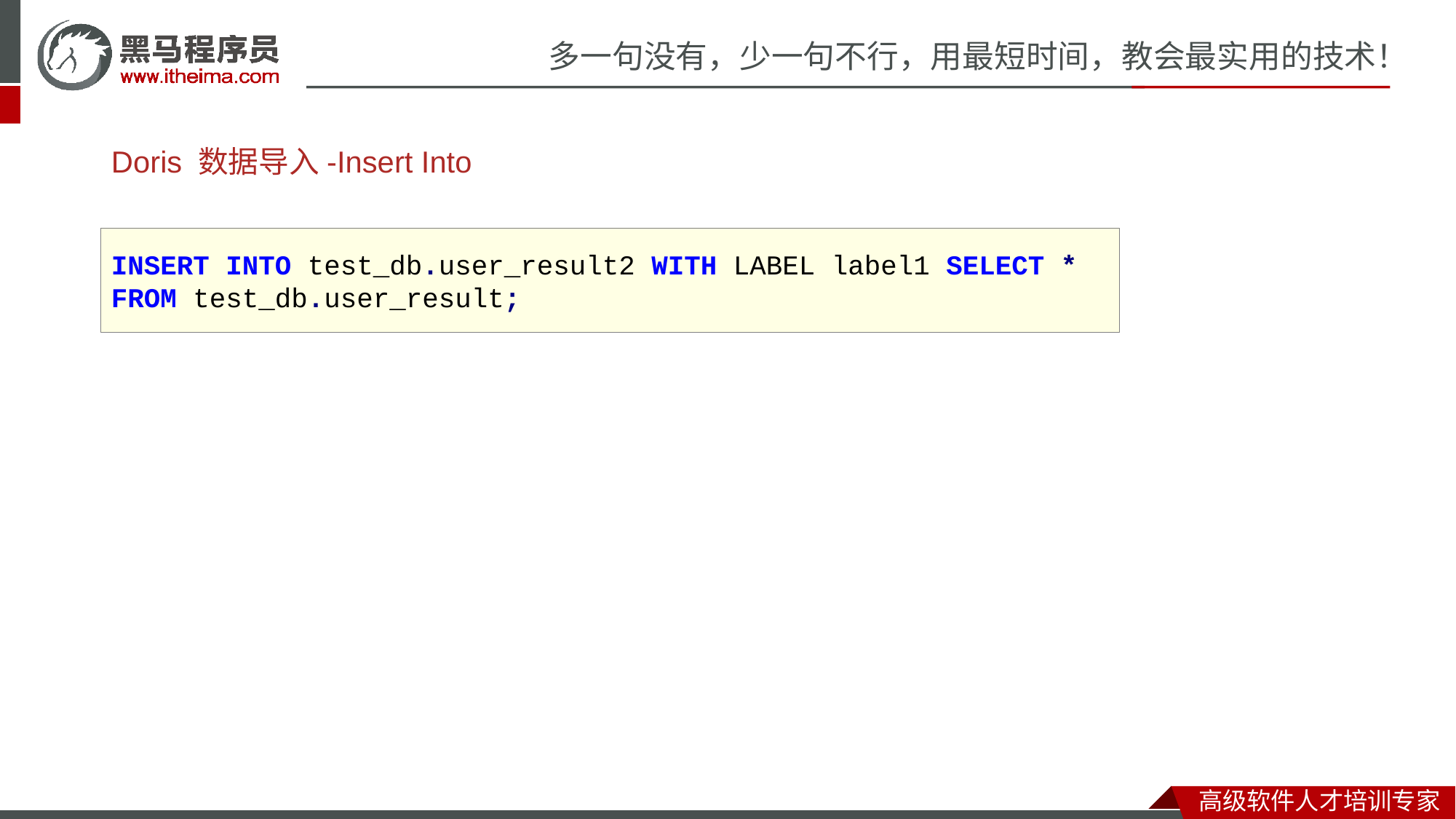

# Doris 数据导入-Insert Into
INSERT INTO test_db.user_result2 WITH LABEL label1 SELECT * FROM test_db.user_result;